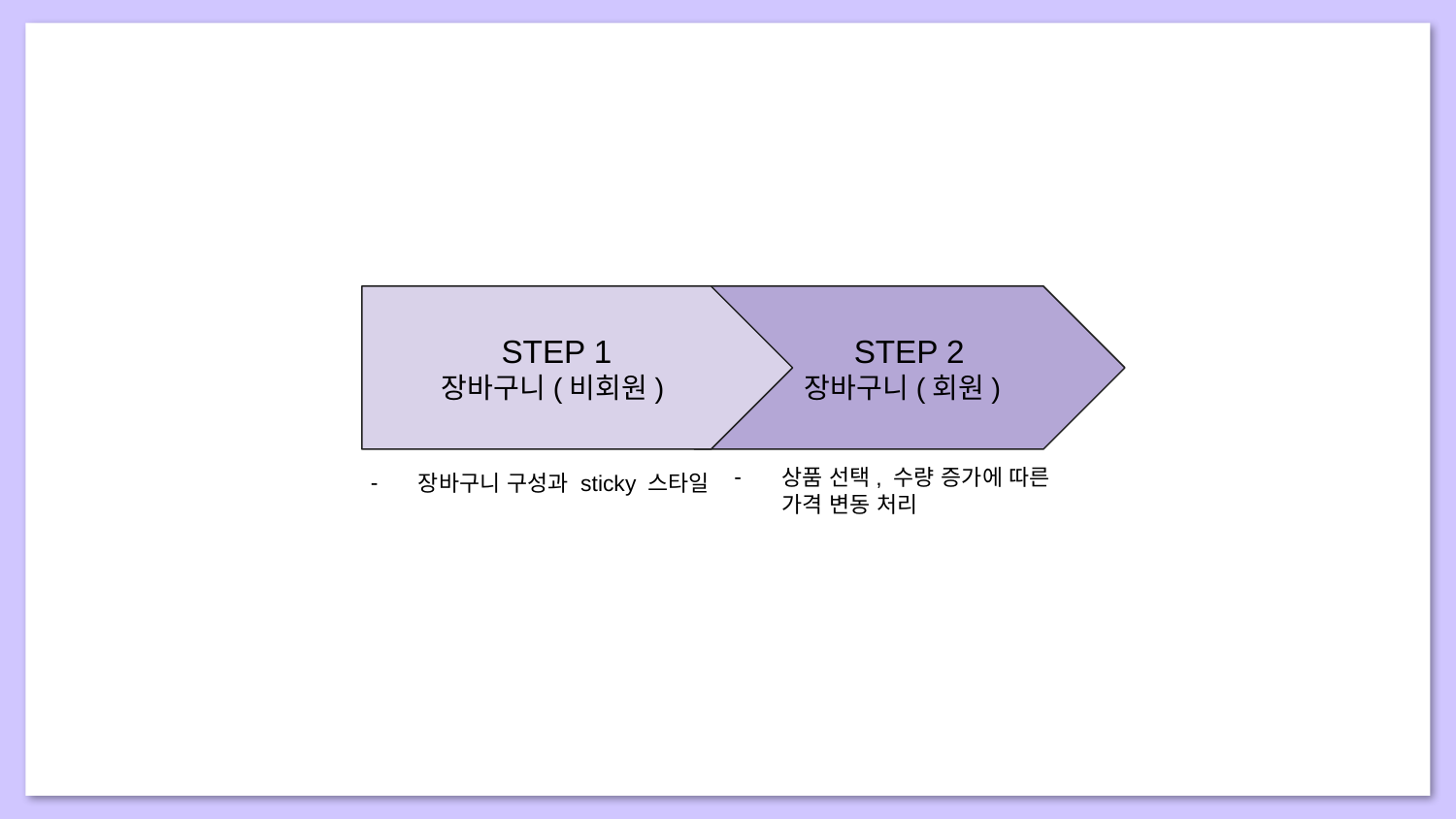

STEP 1
장바구니(비회원)
     STEP 2
  장바구니(회원)

상품 선택, 수량 증가에 따른
가격 변동 처리
장바구니 구성과 sticky 스타일